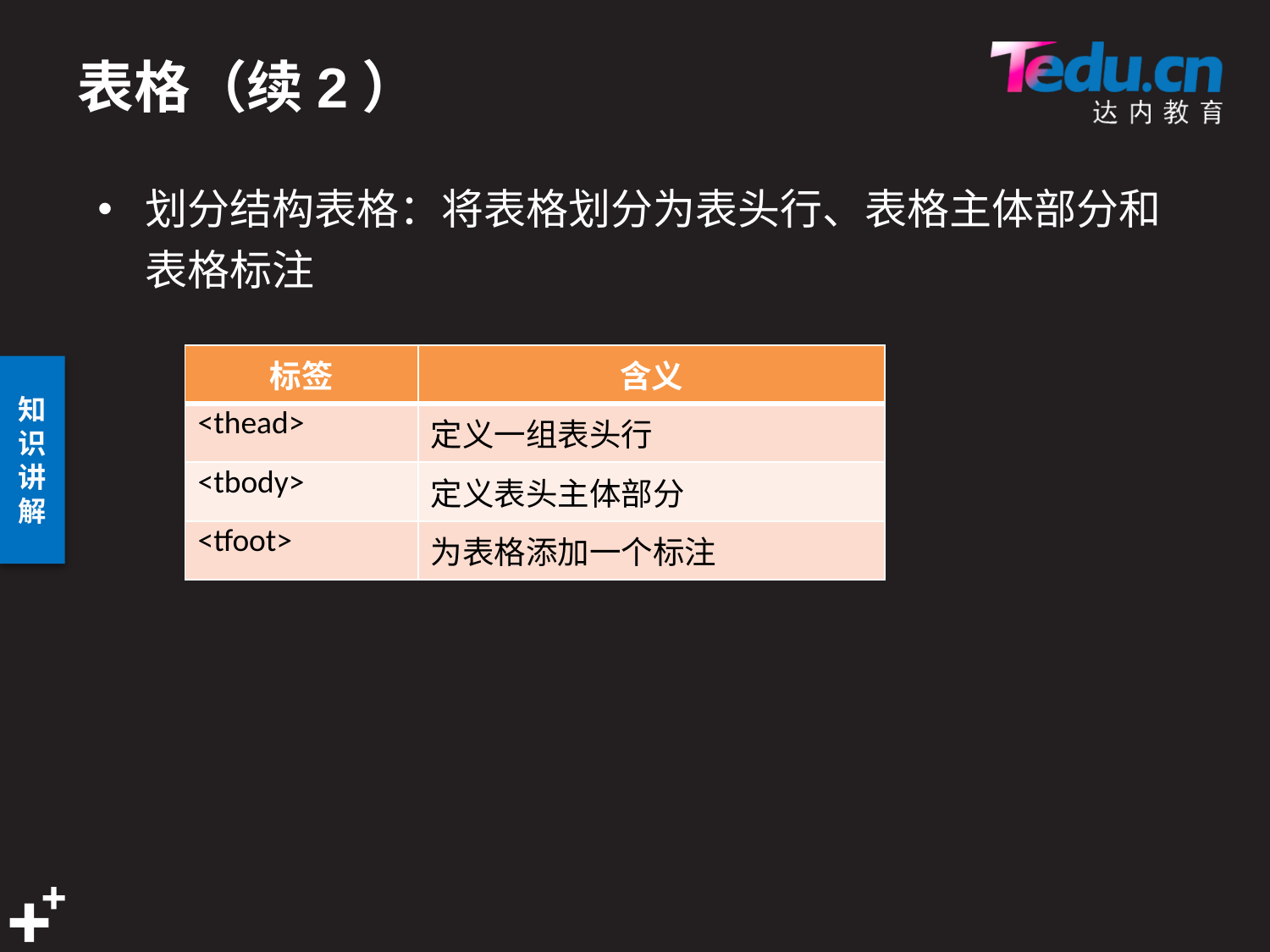

# 表格（续2）
划分结构表格：将表格划分为表头行、表格主体部分和表格标注

| 标签 | 含义 |
| --- | --- |
| <thead> | 定义一组表头行 |
| <tbody> | 定义表头主体部分 |
| <tfoot> | 为表格添加一个标注 |